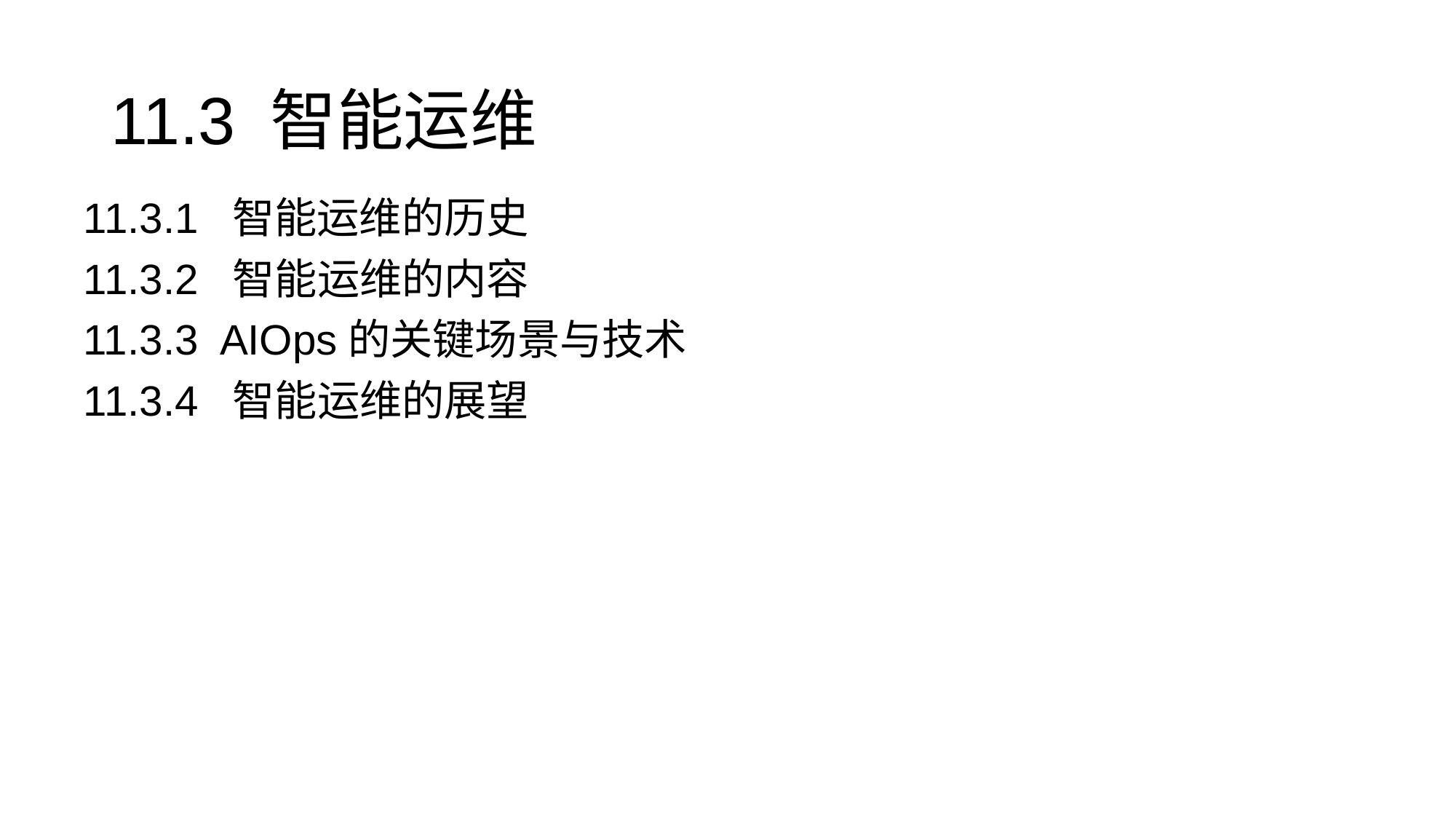

# 11.3 智能运维
11.3.1  智能运维的历史
11.3.2  智能运维的内容
11.3.3  AIOps的关键场景与技术
11.3.4  智能运维的展望